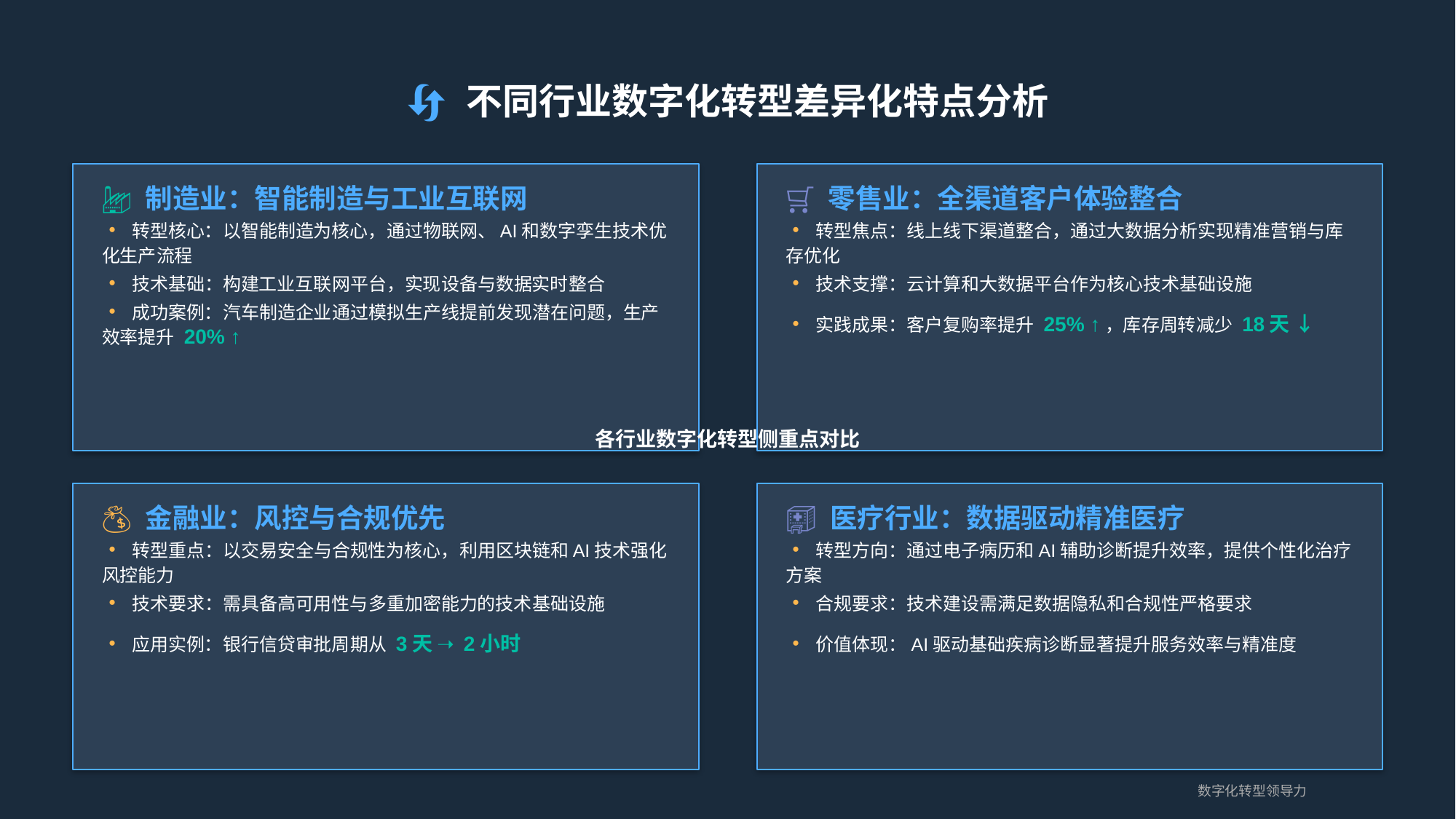

🔄 不同行业数字化转型差异化特点分析

🏭 制造业：智能制造与工业互联网
🛒 零售业：全渠道客户体验整合
• 转型核心：以智能制造为核心，通过物联网、AI和数字孪生技术优化生产流程
• 转型焦点：线上线下渠道整合，通过大数据分析实现精准营销与库存优化
• 技术基础：构建工业互联网平台，实现设备与数据实时整合
• 技术支撑：云计算和大数据平台作为核心技术基础设施
• 成功案例：汽车制造企业通过模拟生产线提前发现潜在问题，生产效率提升 20% ↑
• 实践成果：客户复购率提升 25% ↑，库存周转减少 18天 ↓
各行业数字化转型侧重点对比

💰 金融业：风控与合规优先
🏥 医疗行业：数据驱动精准医疗
• 转型重点：以交易安全与合规性为核心，利用区块链和AI技术强化风控能力
• 转型方向：通过电子病历和AI辅助诊断提升效率，提供个性化治疗方案
• 技术要求：需具备高可用性与多重加密能力的技术基础设施
• 合规要求：技术建设需满足数据隐私和合规性严格要求
• 应用实例：银行信贷审批周期从 3天 ➝ 2小时
• 价值体现：AI驱动基础疾病诊断显著提升服务效率与精准度
数字化转型领导力